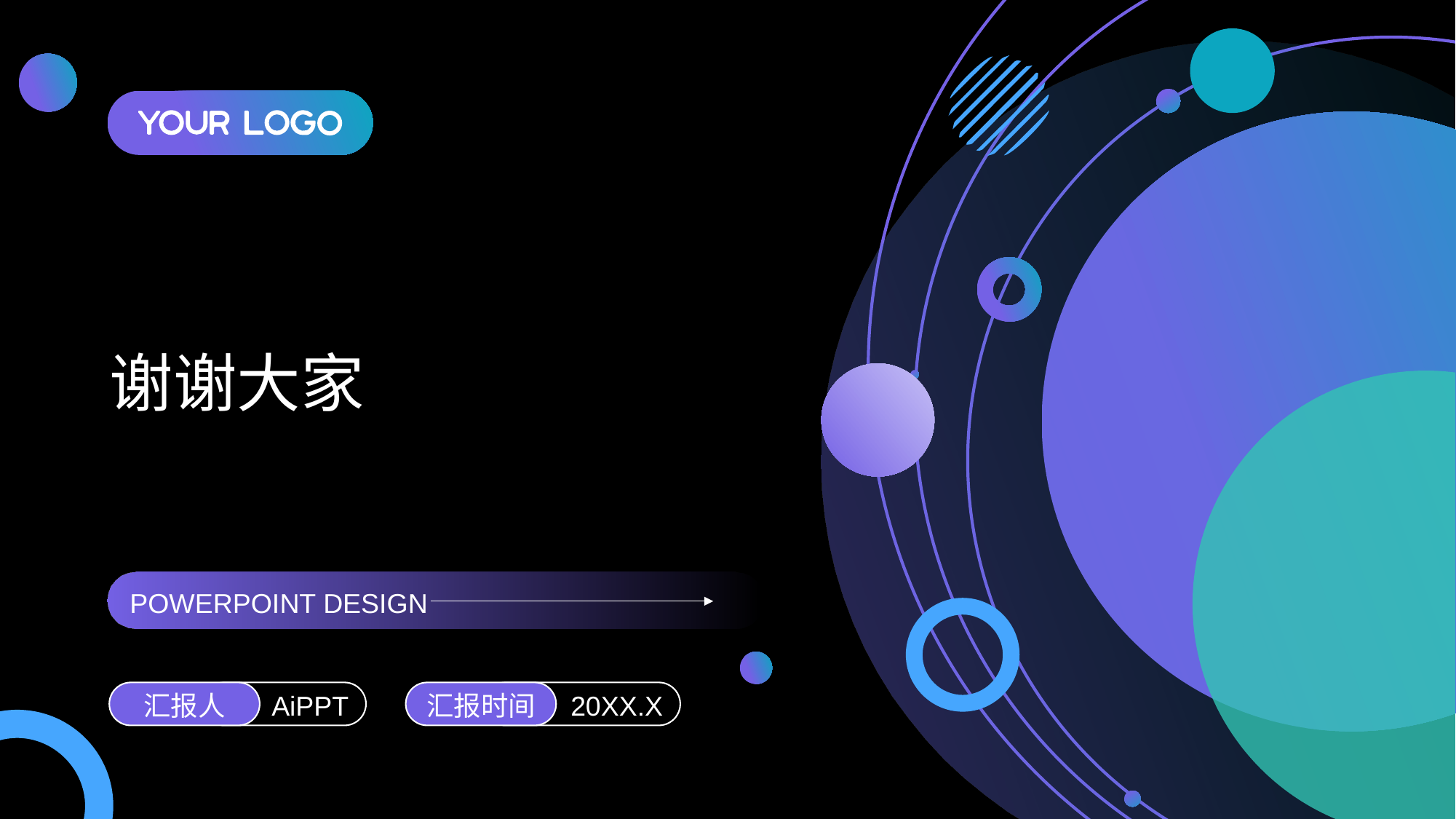

谢谢大家

POWERPOINT DESIGN

汇报人
AiPPT
汇报时间
20XX.X